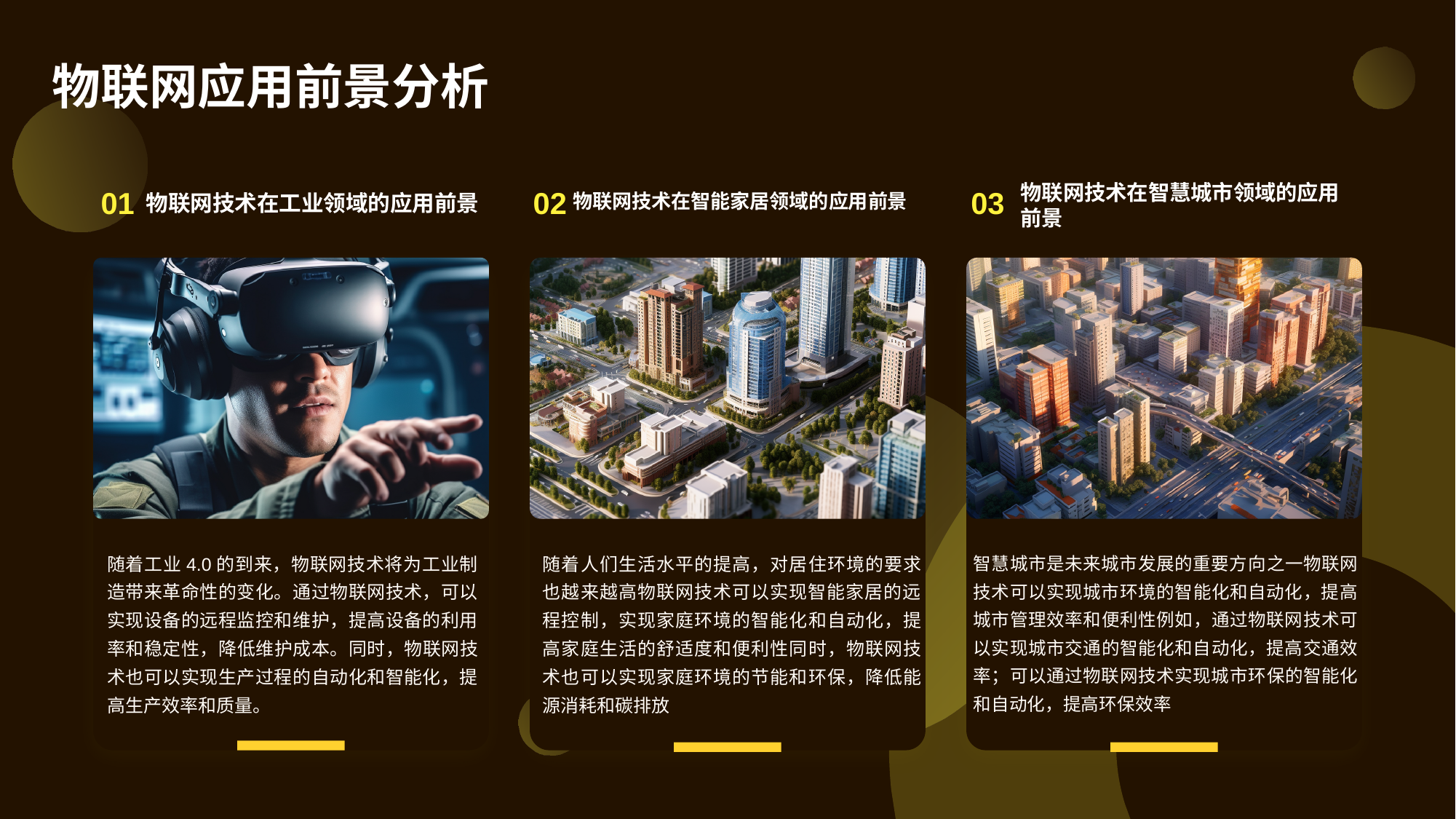

物联网应用前景分析

03
物联网技术在工业领域的应用前景
物联网技术在智能家居领域的应用前景
物联网技术在智慧城市领域的应用前景
01
02

随着人们生活水平的提高，对居住环境的要求也越来越高物联网技术可以实现智能家居的远程控制，实现家庭环境的智能化和自动化，提高家庭生活的舒适度和便利性同时，物联网技术也可以实现家庭环境的节能和环保，降低能源消耗和碳排放
智慧城市是未来城市发展的重要方向之一物联网技术可以实现城市环境的智能化和自动化，提高城市管理效率和便利性例如，通过物联网技术可以实现城市交通的智能化和自动化，提高交通效率；可以通过物联网技术实现城市环保的智能化和自动化，提高环保效率
随着工业4.0的到来，物联网技术将为工业制造带来革命性的变化。通过物联网技术，可以实现设备的远程监控和维护，提高设备的利用率和稳定性，降低维护成本。同时，物联网技术也可以实现生产过程的自动化和智能化，提高生产效率和质量。